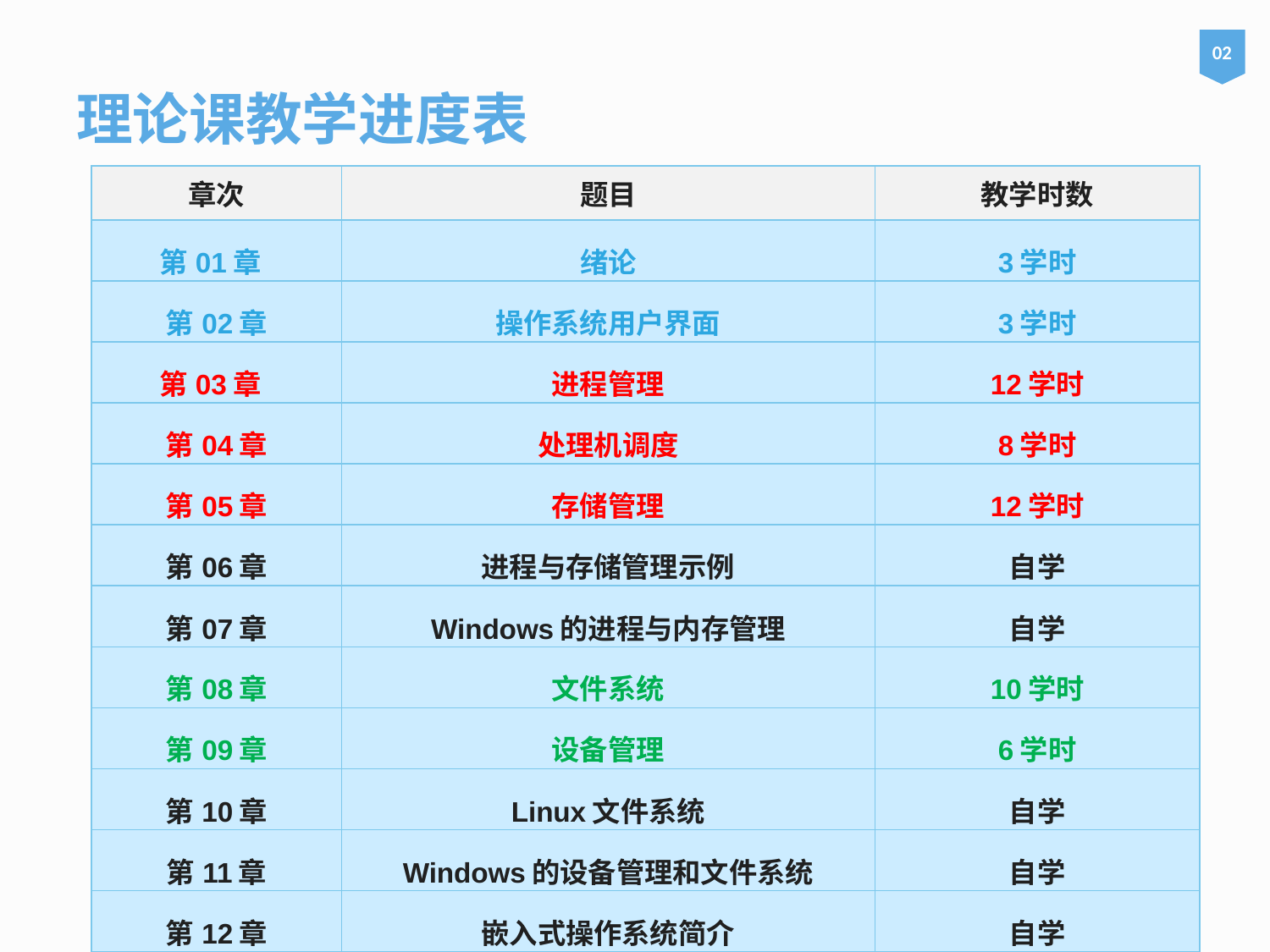

02
理论课教学进度表
| 章次 | 题目 | 教学时数 |
| --- | --- | --- |
| 第01章 | 绪论 | 3学时 |
| 第02章 | 操作系统用户界面 | 3学时 |
| 第03章 | 进程管理 | 12学时 |
| 第04章 | 处理机调度 | 8学时 |
| 第05章 | 存储管理 | 12学时 |
| 第06章 | 进程与存储管理示例 | 自学 |
| 第07章 | Windows的进程与内存管理 | 自学 |
| 第08章 | 文件系统 | 10学时 |
| 第09章 | 设备管理 | 6学时 |
| 第10章 | Linux文件系统 | 自学 |
| 第11章 | Windows的设备管理和文件系统 | 自学 |
| 第12章 | 嵌入式操作系统简介 | 自学 |
| 总计 |  | 54学时 |
# We are currently not planning on conquering the world. – Sergey Brin
3